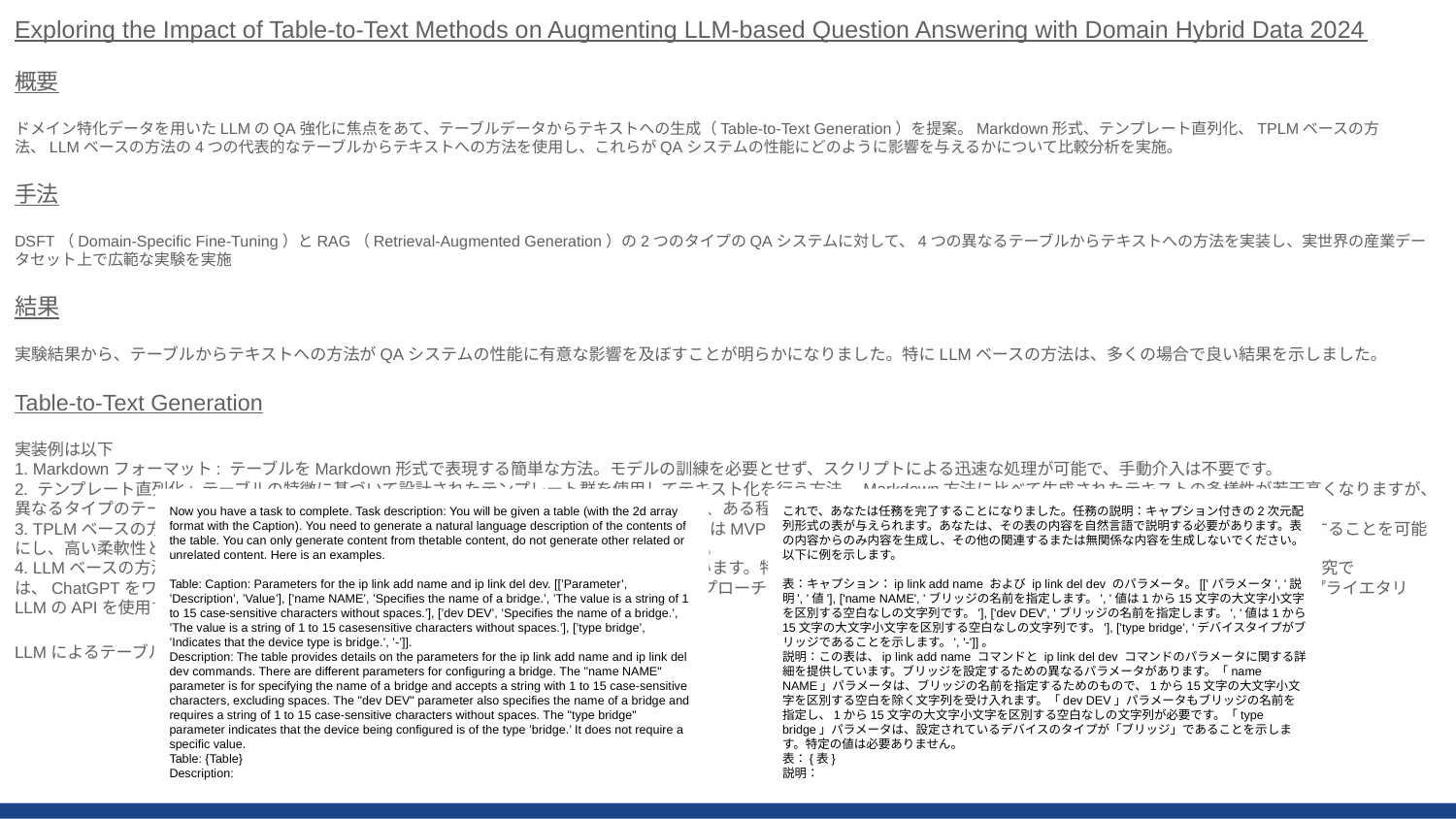

Exploring the Impact of Table-to-Text Methods on Augmenting LLM-based Question Answering with Domain Hybrid Data 2024
概要
ドメイン特化データを用いたLLMのQA強化に焦点をあて、テーブルデータからテキストへの生成（Table-to-Text Generation）を提案。Markdown形式、テンプレート直列化、TPLMベースの方法、LLMベースの方法の4つの代表的なテーブルからテキストへの方法を使用し、これらがQAシステムの性能にどのように影響を与えるかについて比較分析を実施。
手法
DSFT（Domain-Specific Fine-Tuning）とRAG（Retrieval-Augmented Generation）の2つのタイプのQAシステムに対して、4つの異なるテーブルからテキストへの方法を実装し、実世界の産業データセット上で広範な実験を実施
結果
実験結果から、テーブルからテキストへの方法がQAシステムの性能に有意な影響を及ぼすことが明らかになりました。特にLLMベースの方法は、多くの場合で良い結果を示しました。
Table-to-Text Generation
実装例は以下
1. Markdownフォーマット: テーブルをMarkdown形式で表現する簡単な方法。モデルの訓練を必要とせず、スクリプトによる迅速な処理が可能で、手動介入は不要です。
2. テンプレート直列化: テーブルの特徴に基づいて設計されたテンプレート群を使用してテキスト化を行う方法。Markdown方法に比べて生成されたテキストの多様性が若干高くなりますが、異なるタイプのテーブルに対応するために複数の事前準備されたテンプレートを使用するため、ある程度の手動介入が必要です。
3. TPLMベースの方法: 特定のタスクデータセットにTPLMを微調整する方法で、この論文ではMVPモデルを使用しています。この方法は微調整を通じて出力をカスタマイズすることを可能にし、高い柔軟性とドメイン適応性を提供しますが、より多くの計算リソースを必要とします。
4. LLMベースの方法: LLMを使用したこのタスクへの最近の取り組みは大きな注目を集めています。特に、GPT-*モデルが最も優れた性能を示すことが報告されています。本研究では、ChatGPTをワンショット設定で使用しています。TPLMベースの方法と同様に、このアプローチもコンテキスト学習を使用してカスタムテイラーできますが、特定のプロプライエタリLLMのAPIを使用することはドメインデータの漏洩リスクを伴う可能性があります。
LLMによるテーブルからテキストへの変換プロンプト

Now you have a task to complete. Task description: You will be given a table (with the 2d array format with the Caption). You need to generate a natural language description of the contents of the table. You can only generate content from thetable content, do not generate other related or unrelated content. Here is an examples.

Table: Caption: Parameters for the ip link add name and ip link del dev. [[’Parameter’, ’Description’, ’Value’], [’name NAME’, ’Specifies the name of a bridge.’, ’The value is a string of 1 to 15 case-sensitive characters without spaces.’], [’dev DEV’, ’Specifies the name of a bridge.’, ’The value is a string of 1 to 15 casesensitive characters without spaces.’], [’type bridge’, ’Indicates that the device type is bridge.’, ’-’]].
Description: The table provides details on the parameters for the ip link add name and ip link del dev commands. There are different parameters for configuring a bridge. The "name NAME" parameter is for specifying the name of a bridge and accepts a string with 1 to 15 case-sensitive characters, excluding spaces. The "dev DEV" parameter also specifies the name of a bridge and requires a string of 1 to 15 case-sensitive characters without spaces. The "type bridge" parameter indicates that the device being configured is of the type ’bridge.’ It does not require a specific value.
Table: {Table}
Description:
これで、あなたは任務を完了することになりました。任務の説明：キャプション付きの2次元配列形式の表が与えられます。あなたは、その表の内容を自然言語で説明する必要があります。表の内容からのみ内容を生成し、その他の関連するまたは無関係な内容を生成しないでください。以下に例を示します。

表：キャプション：ip link add name および ip link del dev のパラメータ。[['パラメータ', '説明', '値'], ['name NAME', 'ブリッジの名前を指定します。', '値は1から15文字の大文字小文字を区別する空白なしの文字列です。'], ['dev DEV', 'ブリッジの名前を指定します。', '値は1から15文字の大文字小文字を区別する空白なしの文字列です。'], ['type bridge', 'デバイスタイプがブリッジであることを示します。', '-']]。
説明：この表は、ip link add name コマンドと ip link del dev コマンドのパラメータに関する詳細を提供しています。ブリッジを設定するための異なるパラメータがあります。「name NAME」パラメータは、ブリッジの名前を指定するためのもので、1から15文字の大文字小文字を区別する空白を除く文字列を受け入れます。「dev DEV」パラメータもブリッジの名前を指定し、1から15文字の大文字小文字を区別する空白なしの文字列が必要です。「type bridge」パラメータは、設定されているデバイスのタイプが「ブリッジ」であることを示します。特定の値は必要ありません。
表：{表}
説明：